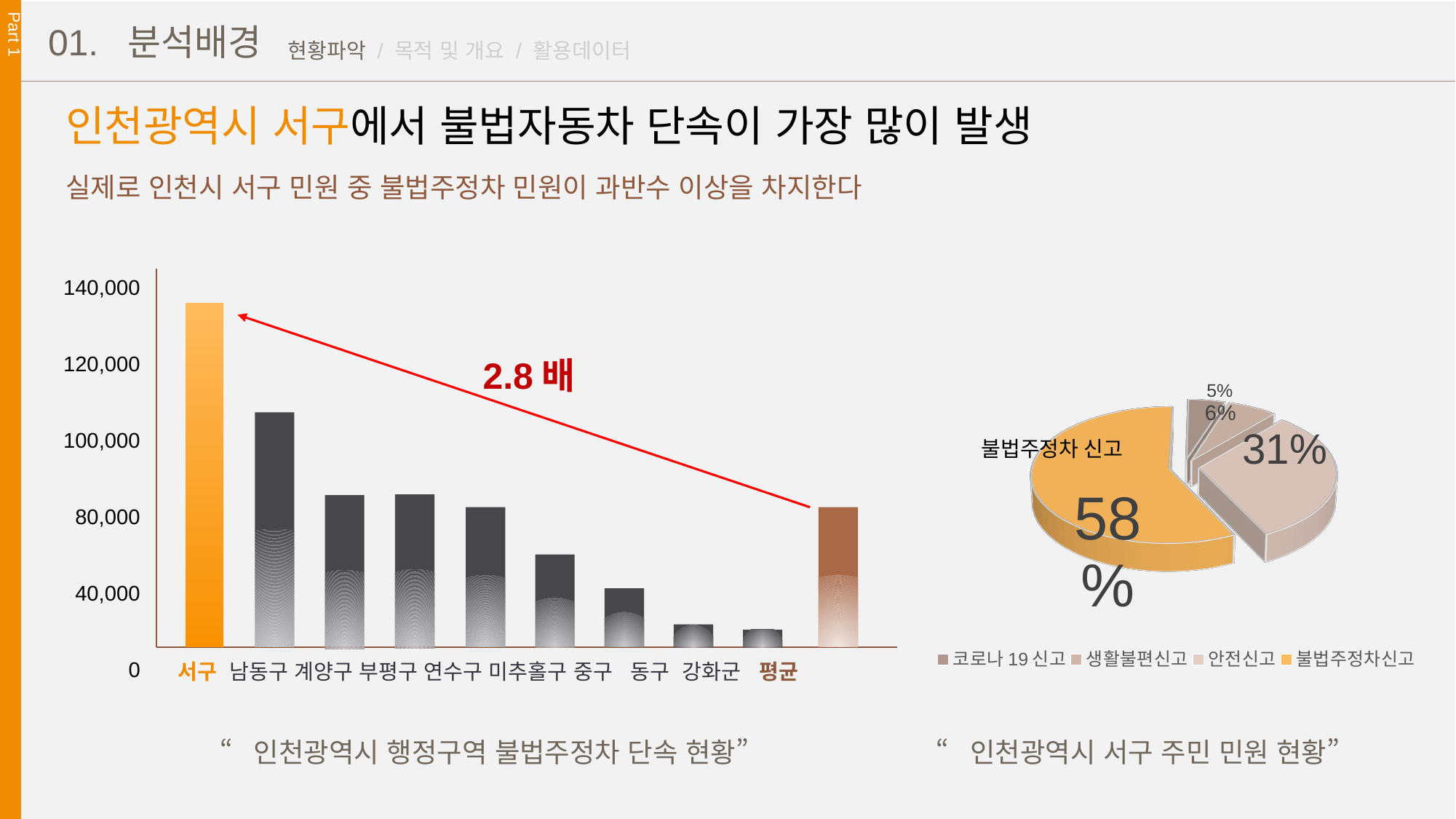

Part 1

01.  분석배경
현황파악 / 목적 및 개요 / 활용데이터
인천광역시 서구에서 불법자동차 단속이 가장 많이 발생
실제로 인천시 서구 민원 중 불법주정차 민원이 과반수 이상을 차지한다
140,000

120,000

100,000

80,000

40,000

0

서구  남동구 계양구 부평구 연수구 미추홀구 중구   동구  강화군   평균

[unsupported chart]

2.8배
“인천광역시 행정구역 불법주정차 단속 현황”
“인천광역시 서구 주민 민원 현황”